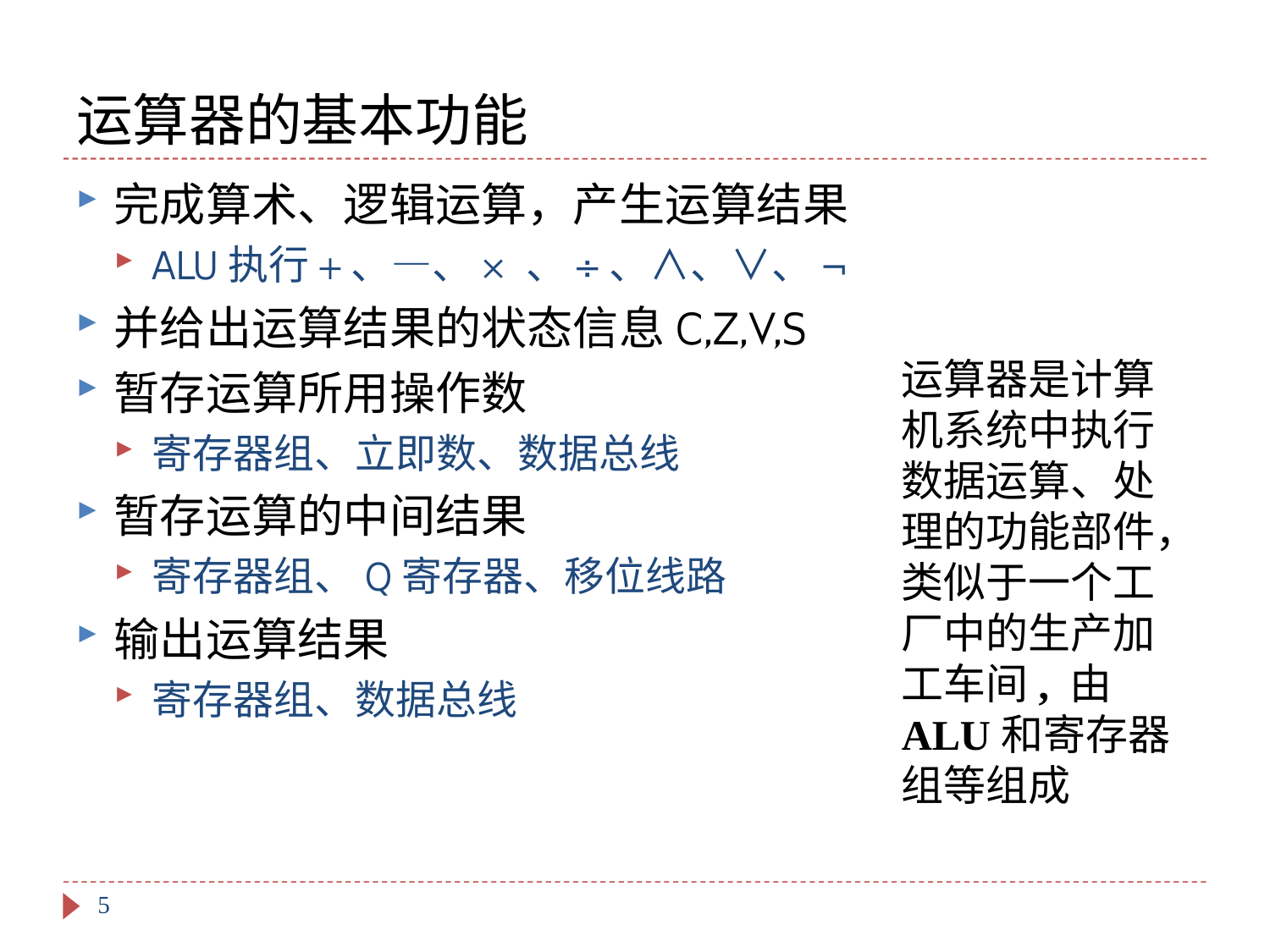

# 运算器的基本功能
完成算术、逻辑运算，产生运算结果
ALU执行+、—、× 、÷、∧、∨、¬
并给出运算结果的状态信息C,Z,V,S
暂存运算所用操作数
寄存器组、立即数、数据总线
暂存运算的中间结果
寄存器组、Q寄存器、移位线路
输出运算结果
寄存器组、数据总线

运算器是计算机系统中执行数据运算、处理的功能部件，类似于一个工厂中的生产加工车间, 由ALU和寄存器组等组成
5